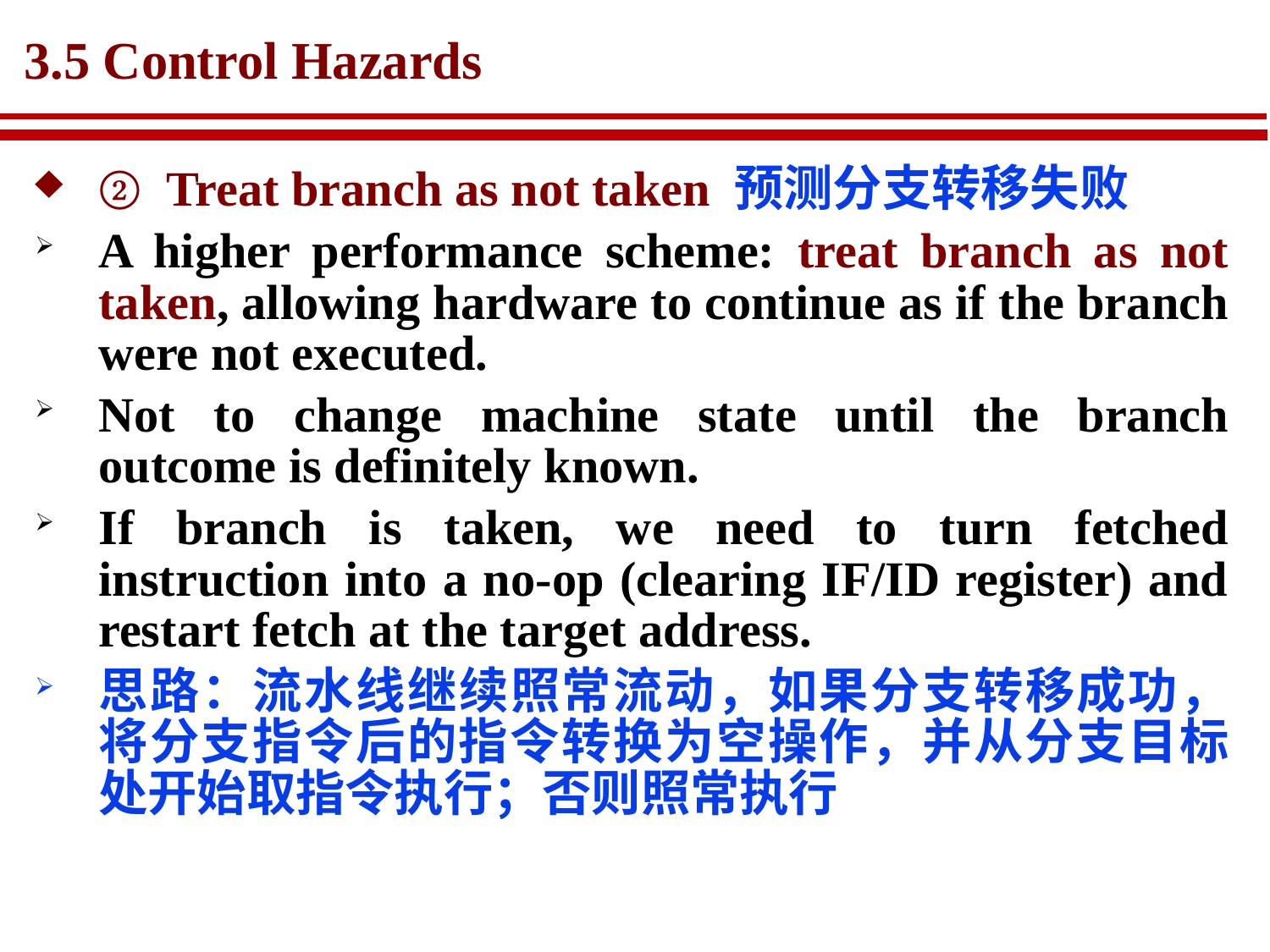

# 3.5 Control Hazards
②  Treat branch as not taken 预测分支转移失败
A higher performance scheme: treat branch as not taken, allowing hardware to continue as if the branch were not executed.
Not to change machine state until the branch outcome is definitely known.
If branch is taken, we need to turn fetched instruction into a no-op (clearing IF/ID register) and restart fetch at the target address.
思路：流水线继续照常流动，如果分支转移成功，将分支指令后的指令转换为空操作，并从分支目标处开始取指令执行；否则照常执行